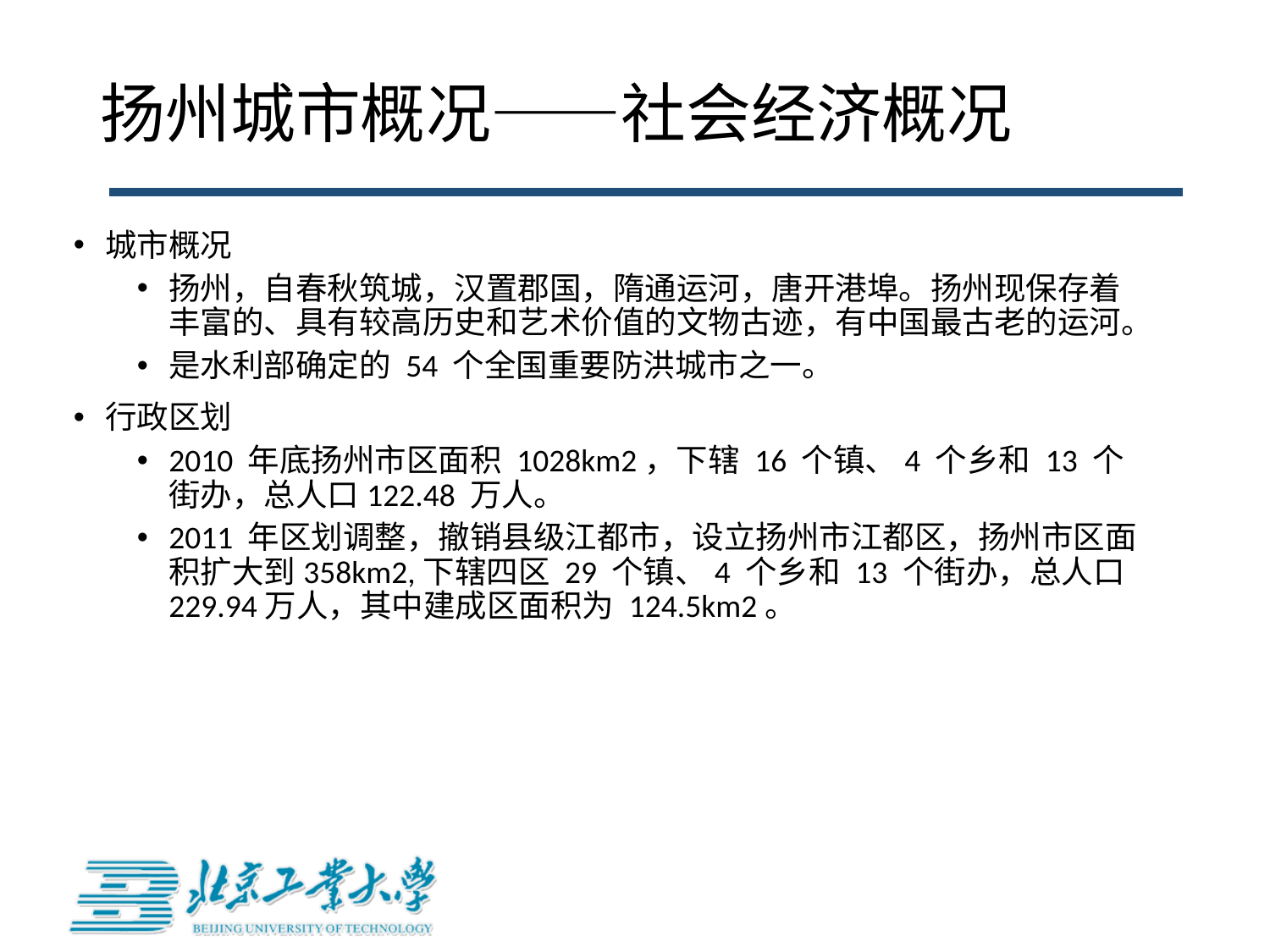

# 扬州城市概况——社会经济概况
城市概况
扬州，自春秋筑城，汉置郡国，隋通运河，唐开港埠。扬州现保存着丰富的、具有较高历史和艺术价值的文物古迹，有中国最古老的运河。
是水利部确定的 54 个全国重要防洪城市之一。
行政区划
2010 年底扬州市区面积 1028km2，下辖 16 个镇、4 个乡和 13 个街办，总人口122.48 万人。
2011 年区划调整，撤销县级江都市，设立扬州市江都区，扬州市区面积扩大到358km2,下辖四区 29 个镇、4 个乡和 13 个街办，总人口 229.94万人，其中建成区面积为 124.5km2。